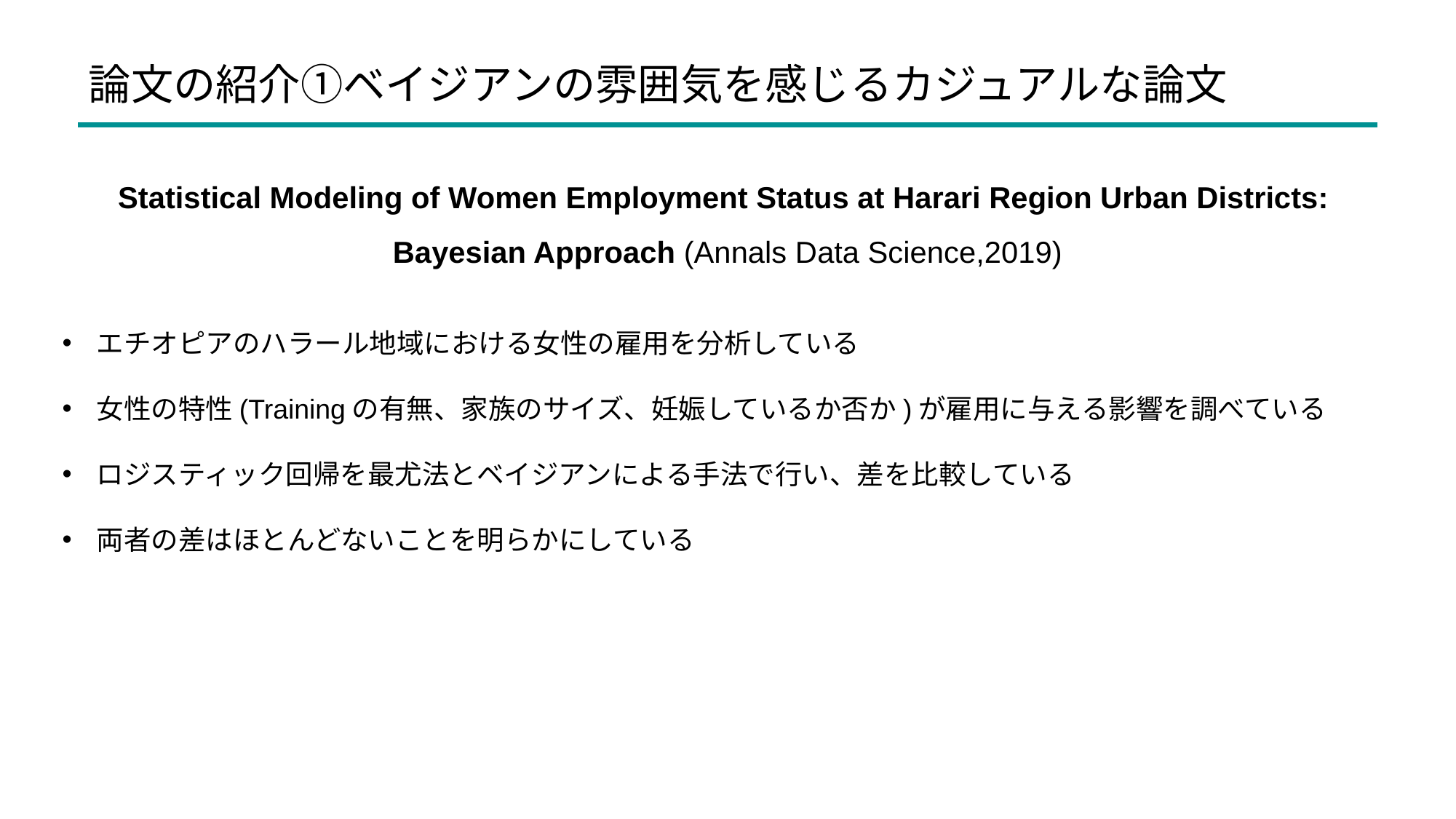

論文の紹介①ベイジアンの雰囲気を感じるカジュアルな論文
Statistical Modeling of Women Employment Status at Harari Region Urban Districts:
Bayesian Approach (Annals Data Science,2019)
エチオピアのハラール地域における女性の雇用を分析している
女性の特性(Trainingの有無、家族のサイズ、妊娠しているか否か)が雇用に与える影響を調べている
ロジスティック回帰を最尤法とベイジアンによる手法で行い、差を比較している
両者の差はほとんどないことを明らかにしている